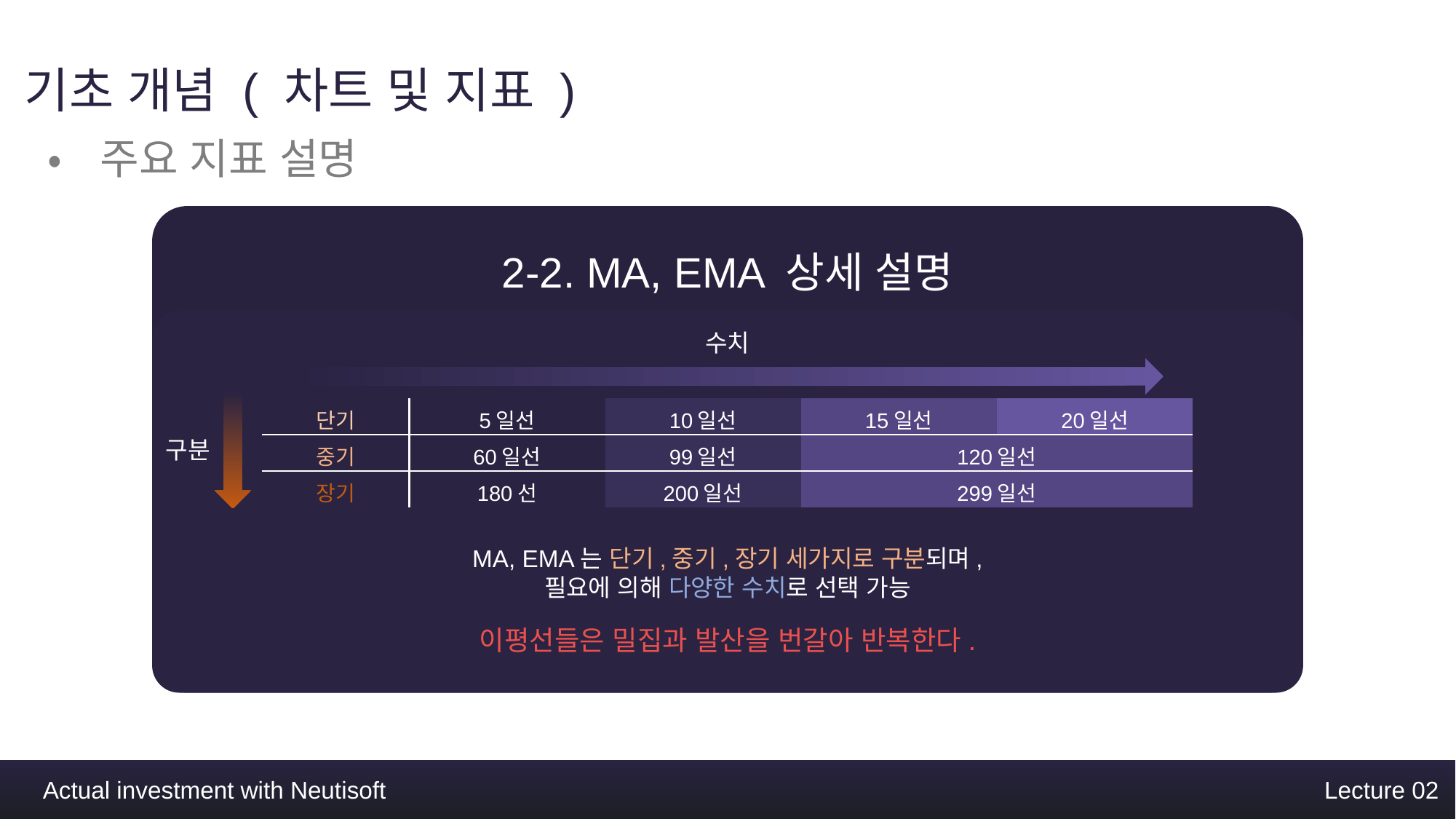

기초 개념 ( 차트 및 지표 )
•주요 지표 설명

2-2. MA, EMA 상세 설명

수치

| 단기 | 5일선 | 10일선 | 15일선 | 20일선 |
| --- | --- | --- | --- | --- |
| 중기 | 60일선 | 99일선 | 120일선 |  |
| 장기 | 180선 | 200일선 | 299일선 |  |
구분
MA, EMA는 단기,중기,장기 세가지로 구분되며,
필요에 의해 다양한 수치로 선택 가능
이평선들은 밀집과 발산을 번갈아 반복한다.

Actual investment with Neutisoft
Lecture 02